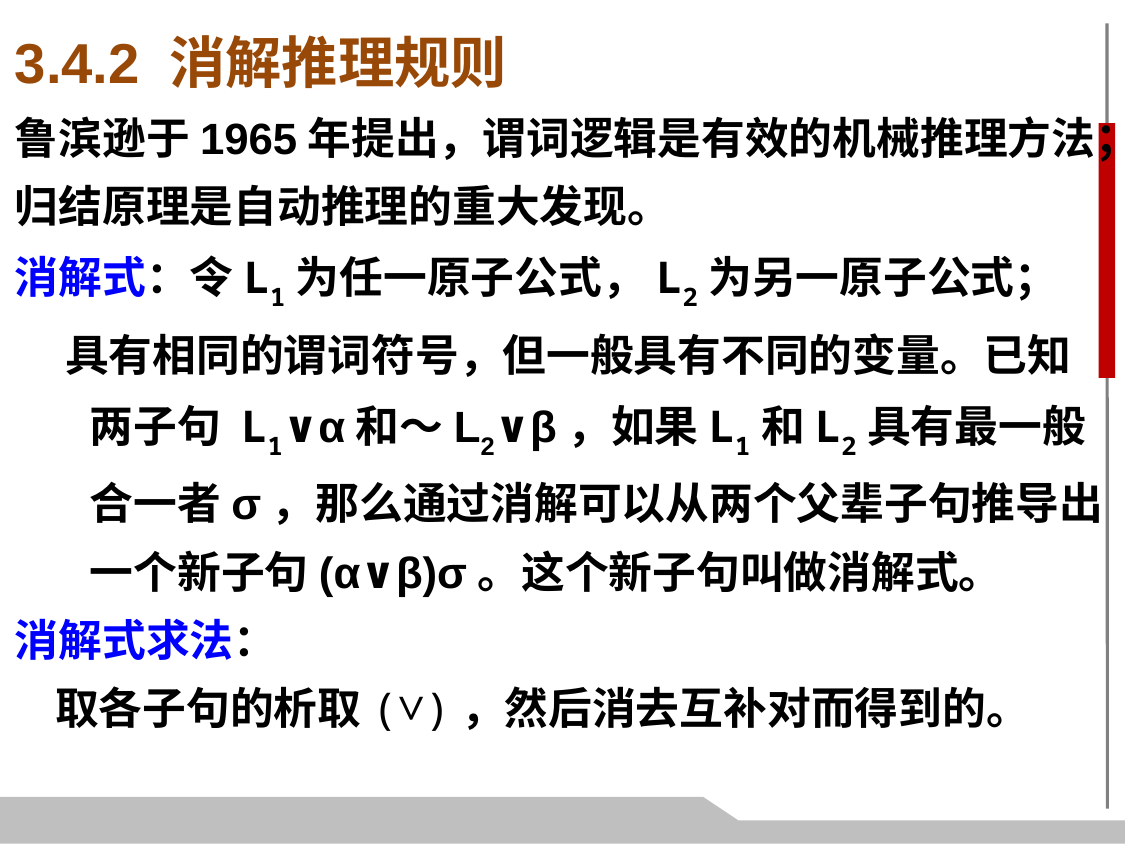

3.4.2 消解推理规则
鲁滨逊于1965年提出，谓词逻辑是有效的机械推理方法；
归结原理是自动推理的重大发现。
消解式：令L1为任一原子公式，L2为另一原子公式；
    具有相同的谓词符号，但一般具有不同的变量。已知两子句 L1∨α和～L2∨β，如果L1和L2具有最一般合一者σ，那么通过消解可以从两个父辈子句推导出一个新子句(α∨β)σ。这个新子句叫做消解式。
消解式求法：
   取各子句的析取(∨)，然后消去互补对而得到的。